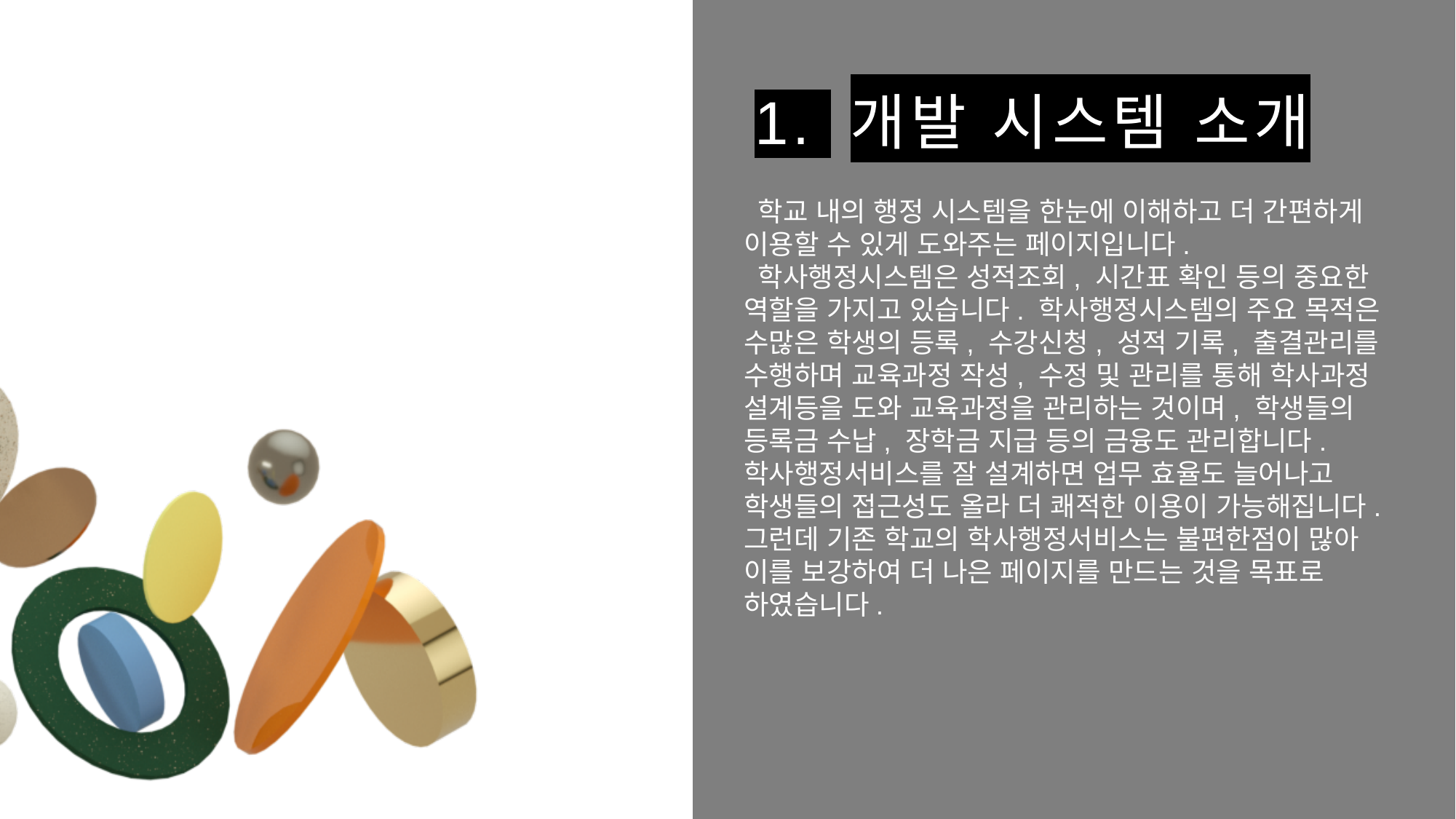

1. 개발 시스템 소개
 학교 내의 행정 시스템을 한눈에 이해하고 더 간편하게 이용할 수 있게 도와주는 페이지입니다.
 학사행정시스템은 성적조회, 시간표 확인 등의 중요한 역할을 가지고 있습니다. 학사행정시스템의 주요 목적은 수많은 학생의 등록, 수강신청, 성적 기록, 출결관리를 수행하며 교육과정 작성, 수정 및 관리를 통해 학사과정 설계등을 도와 교육과정을 관리하는 것이며, 학생들의 등록금 수납, 장학금 지급 등의 금융도 관리합니다. 학사행정서비스를 잘 설계하면 업무 효율도 늘어나고 학생들의 접근성도 올라 더 쾌적한 이용이 가능해집니다. 그런데 기존 학교의 학사행정서비스는 불편한점이 많아 이를 보강하여 더 나은 페이지를 만드는 것을 목표로 하였습니다.